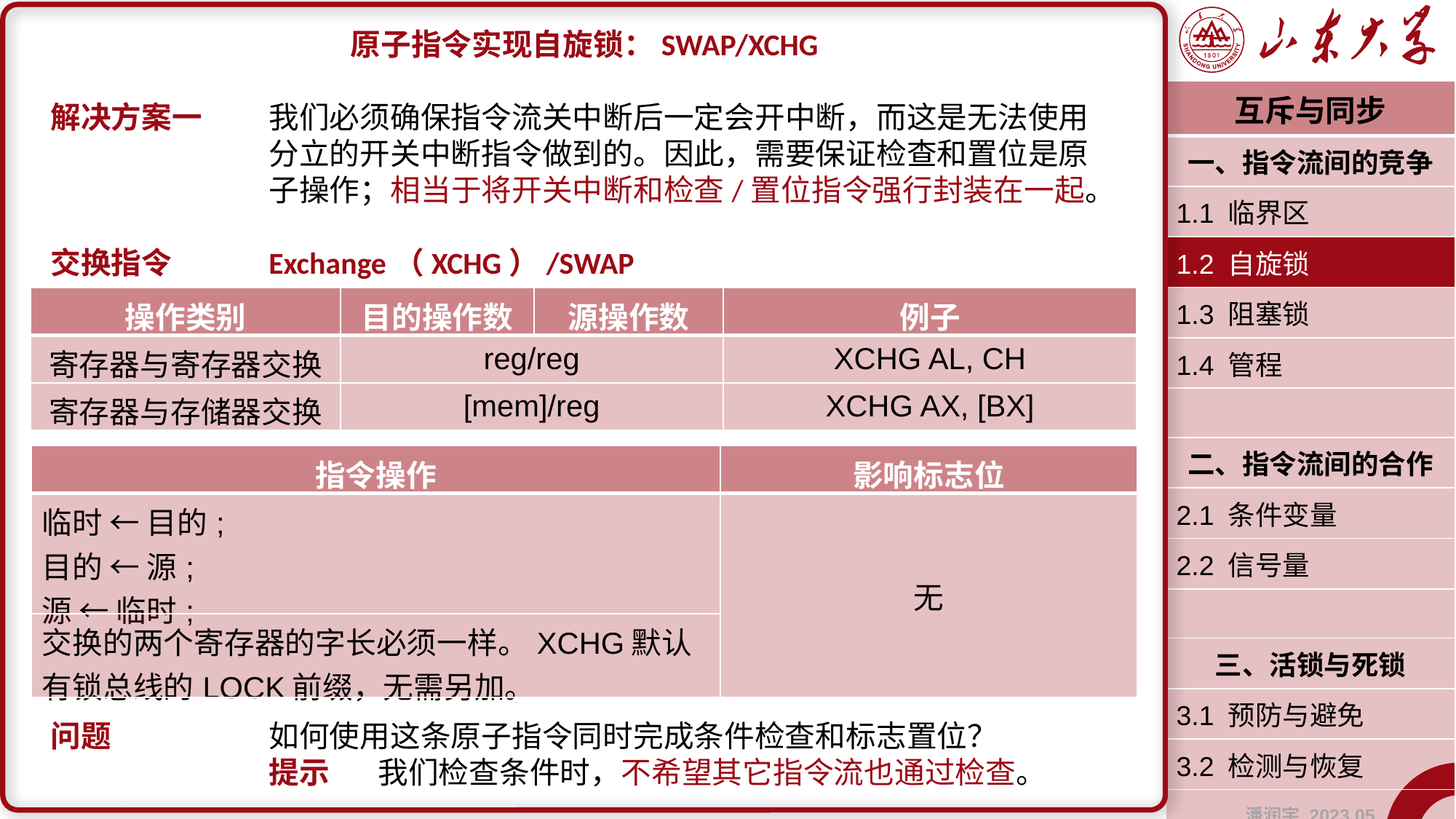

原子指令实现自旋锁：SWAP/XCHG

解决方案一	我们必须确保指令流关中断后一定会开中断，而这是无法使用		分立的开关中断指令做到的。因此，需要保证检查和置位是原		子操作；相当于将开关中断和检查/置位指令强行封装在一起。

交换指令	Exchange（XCHG）/SWAP

问题		如何使用这条原子指令同时完成条件检查和标志置位？
		提示	我们检查条件时，不希望其它指令流也通过检查。
| 互斥与同步 |
| --- |
| 一、指令流间的竞争 |
| 1.1 临界区 |
| 1.2 自旋锁 |
| 1.3 阻塞锁 |
| 1.4 管程 |
|  |
| 二、指令流间的合作 |
| 2.1 条件变量 |
| 2.2 信号量 |
|  |
| 三、活锁与死锁 |
| 3.1 预防与避免 |
| 3.2 检测与恢复 |
| 潘润宇 2023.05 |
| 操作类别 | 目的操作数 | 源操作数 | 例子 |
| --- | --- | --- | --- |
| 寄存器与寄存器交换 | reg/reg |  | XCHG AL, CH |
| 寄存器与存储器交换 | [mem]/reg |  | XCHG AX, [BX] |
| 指令操作 | 影响标志位 |
| --- | --- |
| 临时 ← 目的; 目的 ← 源; 源 ← 临时; | 无 |
| 交换的两个寄存器的字长必须一样。XCHG默认有锁总线的LOCK前缀，无需另加。 |  |